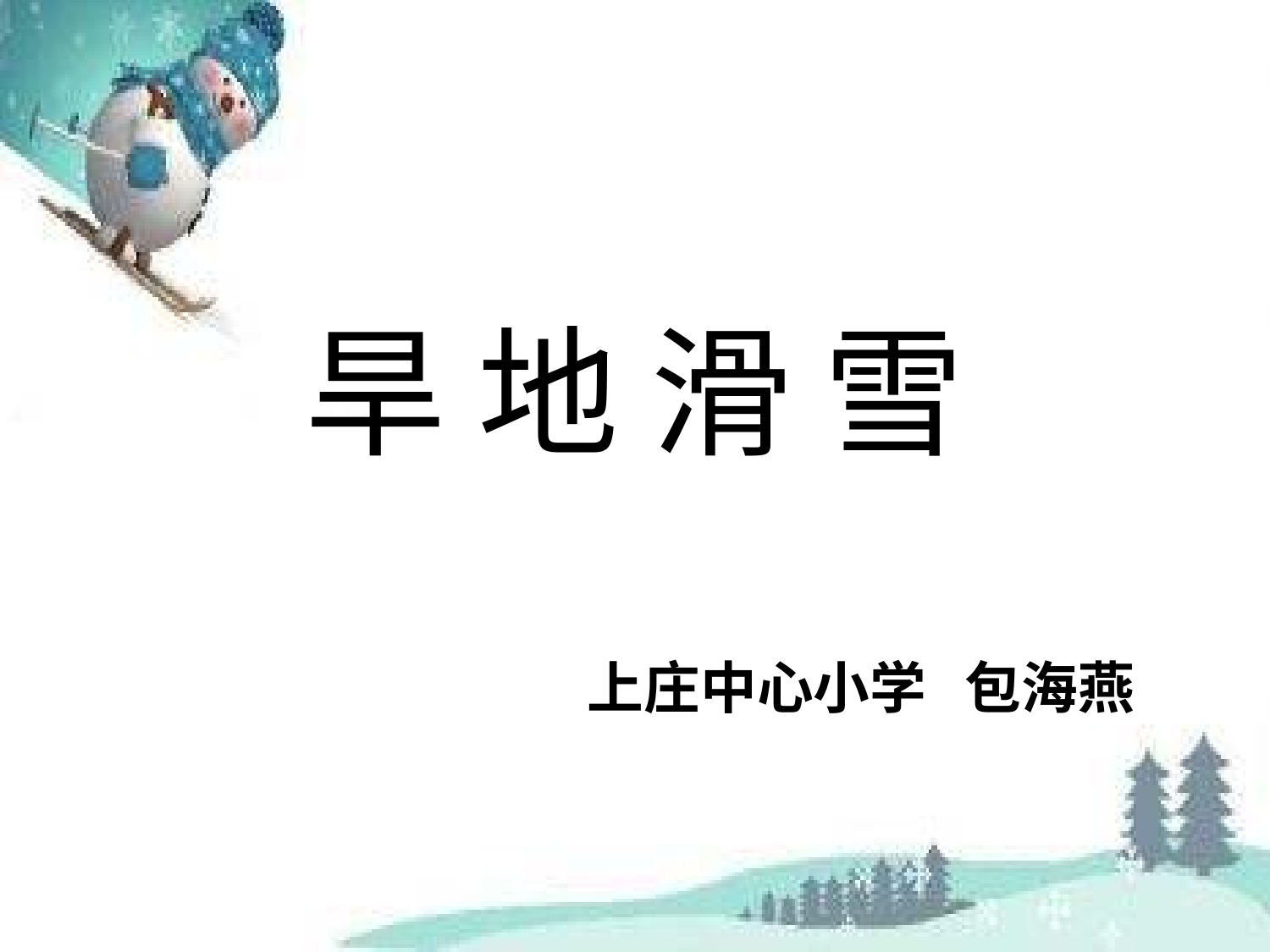

# 旱 地 滑 雪
上庄中心小学   包海燕